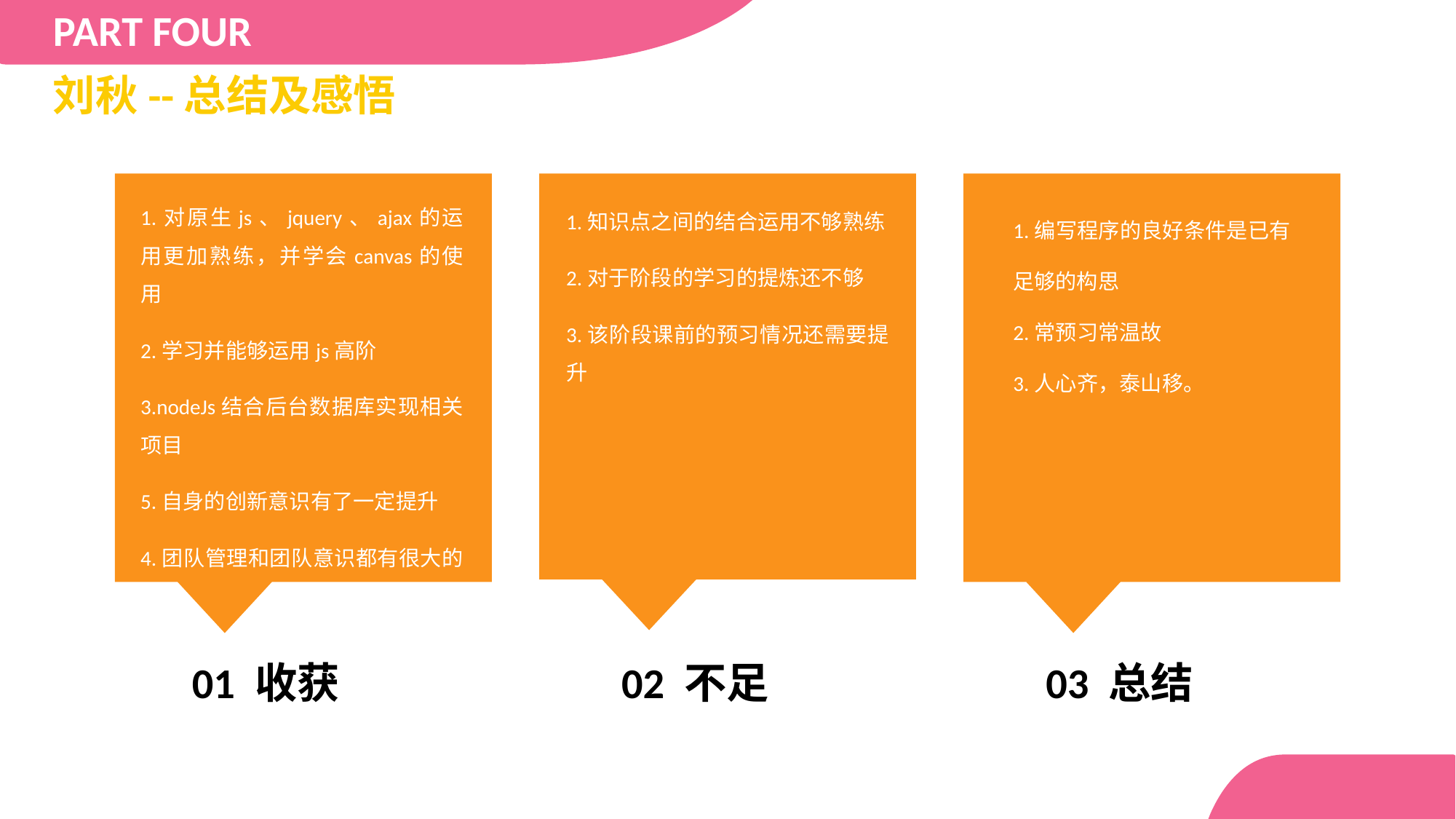

PART FOUR
刘秋--总结及感悟

1.编写程序的良好条件是已有足够的构思
2.常预习常温故
3.人心齐，泰山移。

1.对原生js、jquery、ajax的运用更加熟练，并学会canvas的使用
2.学习并能够运用js高阶
3.nodeJs结合后台数据库实现相关项目
5.自身的创新意识有了一定提升
4.团队管理和团队意识都有很大的提升

1.知识点之间的结合运用不够熟练
2.对于阶段的学习的提炼还不够
3.该阶段课前的预习情况还需要提升
01 收获
02 不足
03 总结